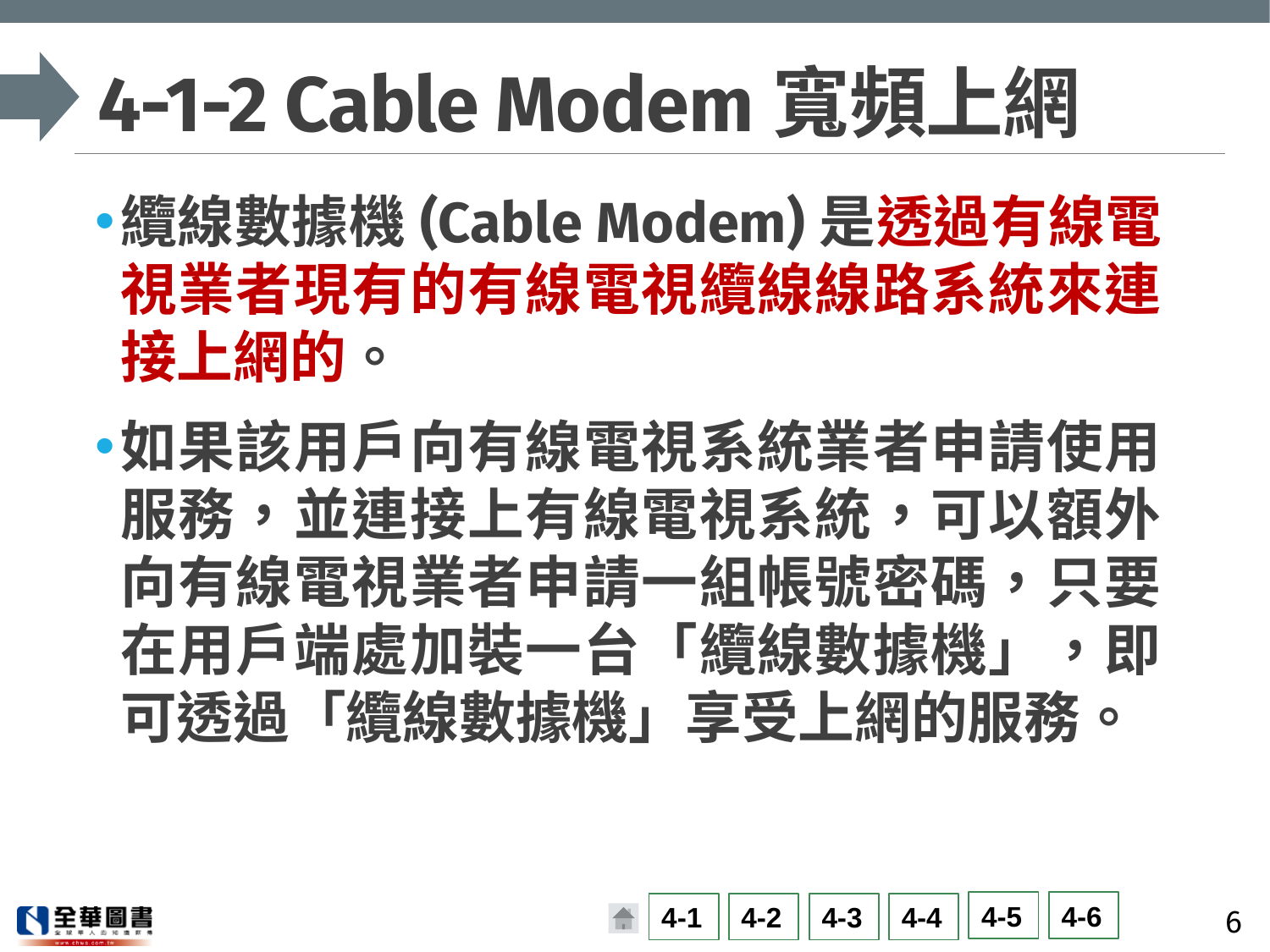

# 4-1-2 Cable Modem寬頻上網
纜線數據機(Cable Modem)是透過有線電視業者現有的有線電視纜線線路系統來連接上網的。
如果該用戶向有線電視系統業者申請使用服務，並連接上有線電視系統，可以額外向有線電視業者申請一組帳號密碼，只要在用戶端處加裝一台「纜線數據機」，即可透過「纜線數據機」享受上網的服務。
6